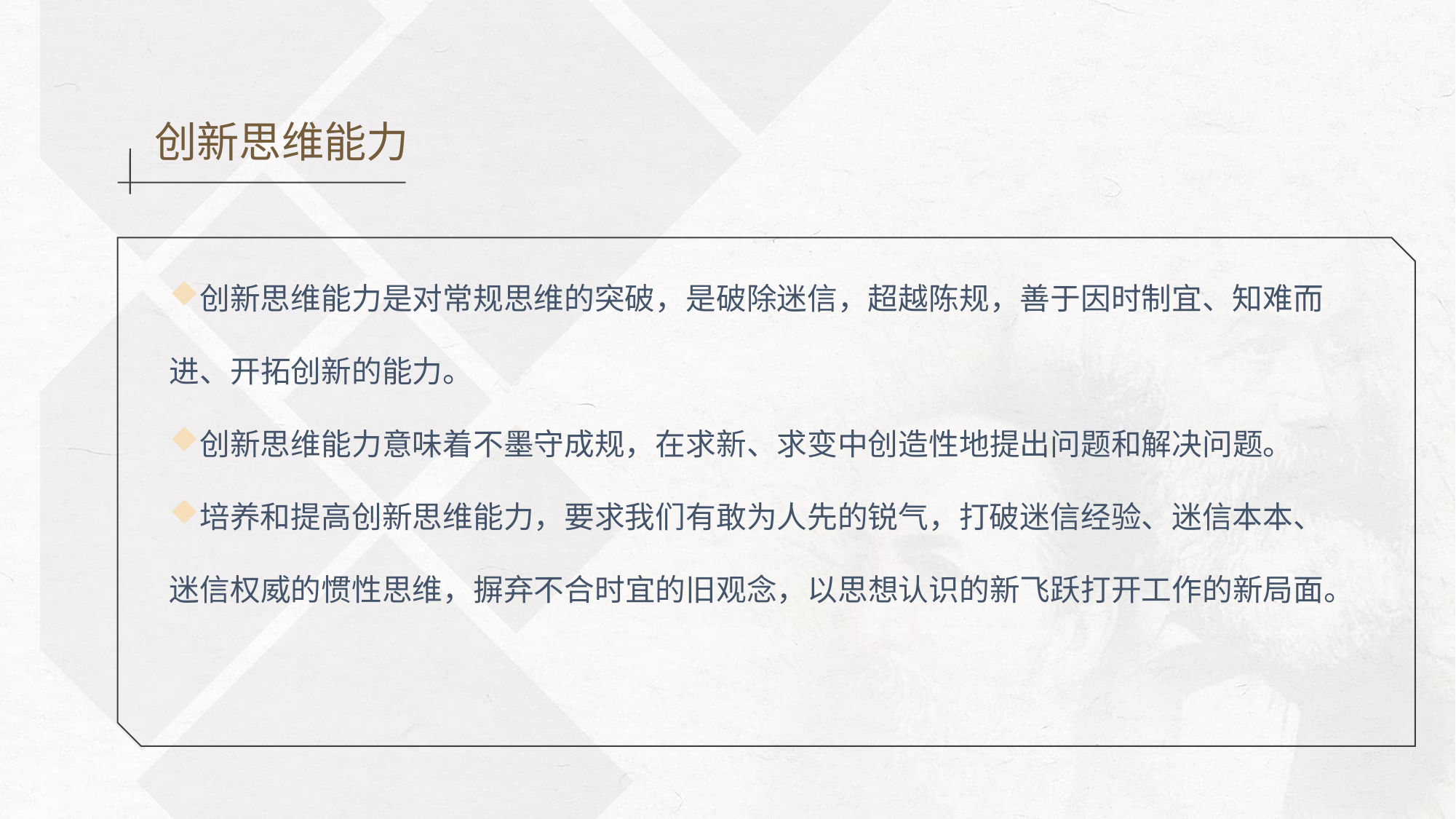

创新思维能力

创新思维能力是对常规思维的突破，是破除迷信，超越陈规，善于因时制宜、知难而进、开拓创新的能力。
创新思维能力意味着不墨守成规，在求新、求变中创造性地提出问题和解决问题。
培养和提高创新思维能力，要求我们有敢为人先的锐气，打破迷信经验、迷信本本、迷信权威的惯性思维，摒弃不合时宜的旧观念，以思想认识的新飞跃打开工作的新局面。